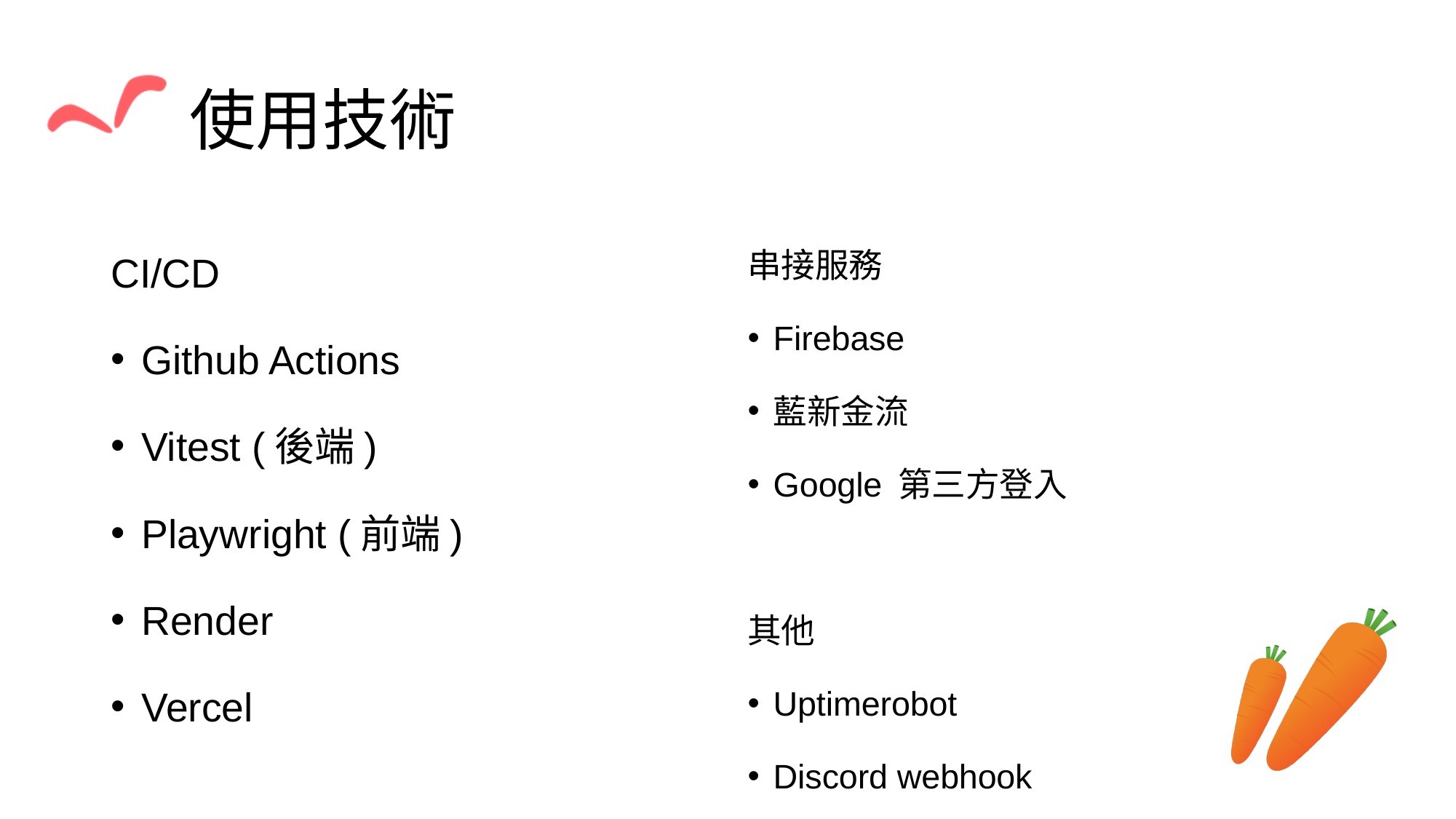

# 使用技術
CI/CD
Github Actions
Vitest (後端)
Playwright (前端)
Render
Vercel
串接服務
Firebase
藍新金流
Google 第三方登入

其他
Uptimerobot
Discord webhook